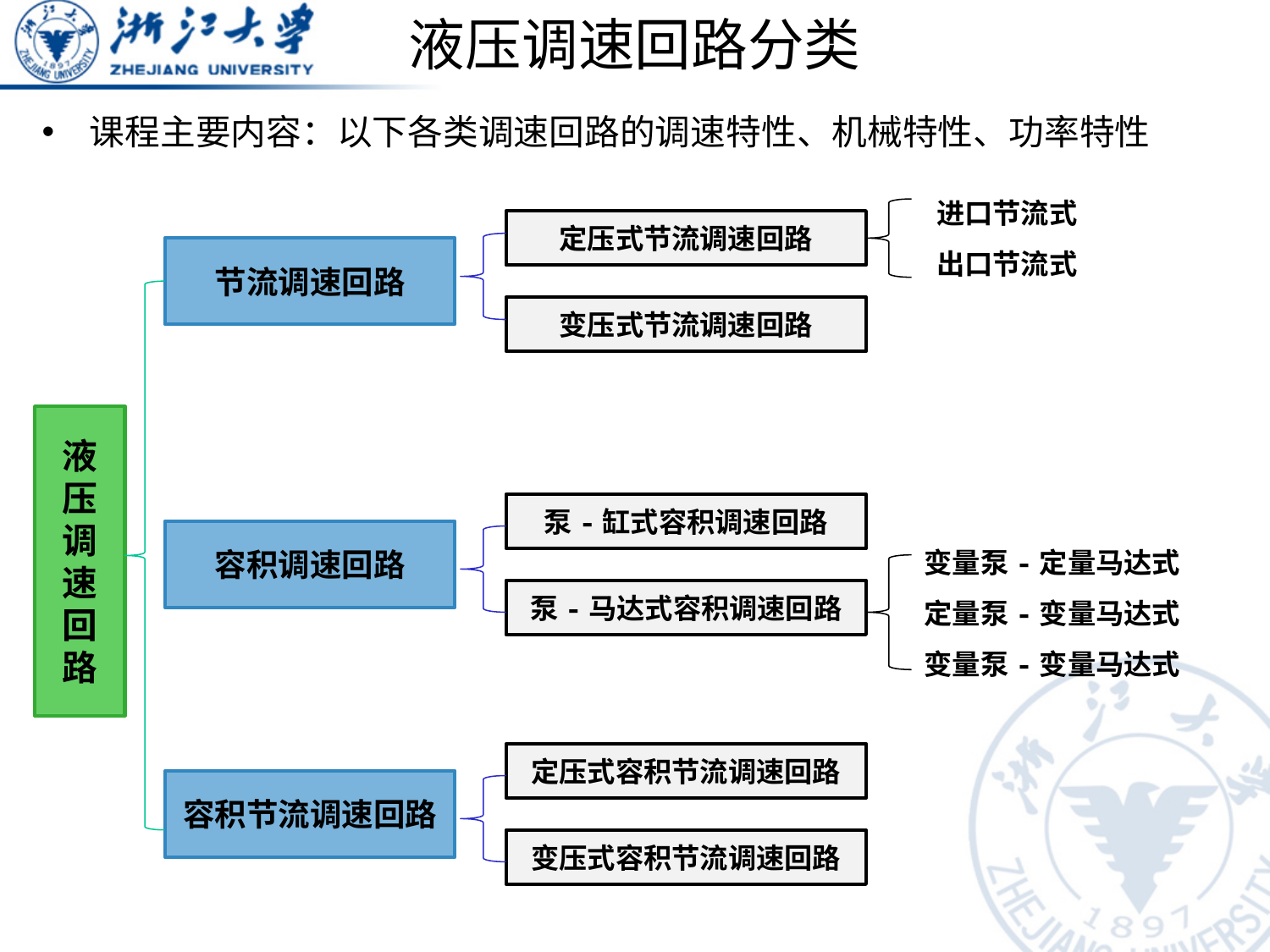

# 液压调速回路分类
课程主要内容：以下各类调速回路的调速特性、机械特性、功率特性
进口节流式
出口节流式

定压式节流调速回路

节流调速回路

变压式节流调速回路
液压调速回路
泵-缸式容积调速回路
变量泵-定量马达式
定量泵-变量马达式
变量泵-变量马达式
容积调速回路

泵-马达式容积调速回路
定压式容积节流调速回路
容积节流调速回路

变压式容积节流调速回路